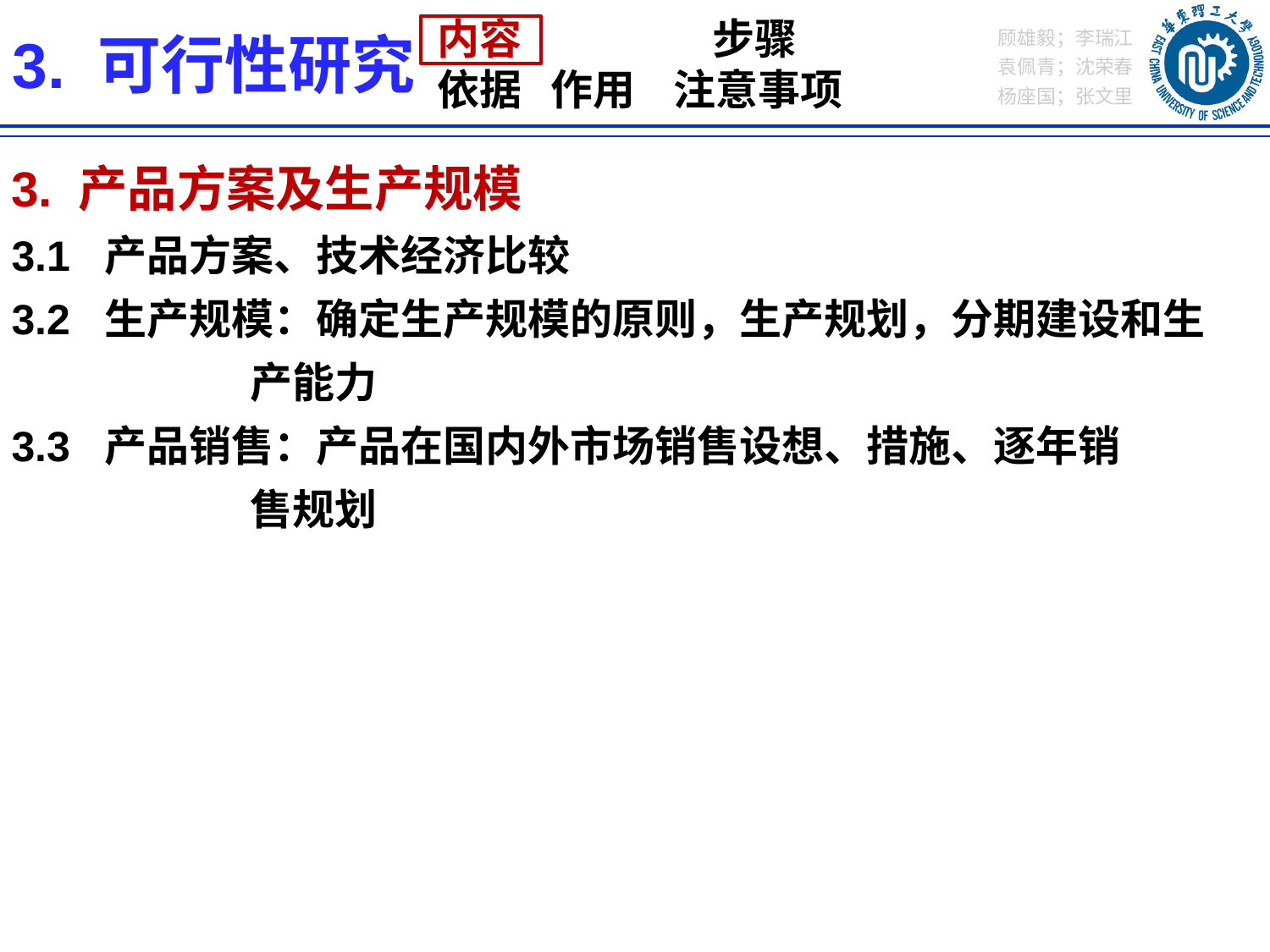

内容                    步骤
依据   作用    注意事项

3. 可行性研究
3. 产品方案及生产规模
3.1  产品方案、技术经济比较
3.2  生产规模：确定生产规模的原则，生产规划，分期建设和生
                        产能力
3.3  产品销售：产品在国内外市场销售设想、措施、逐年销
                        售规划